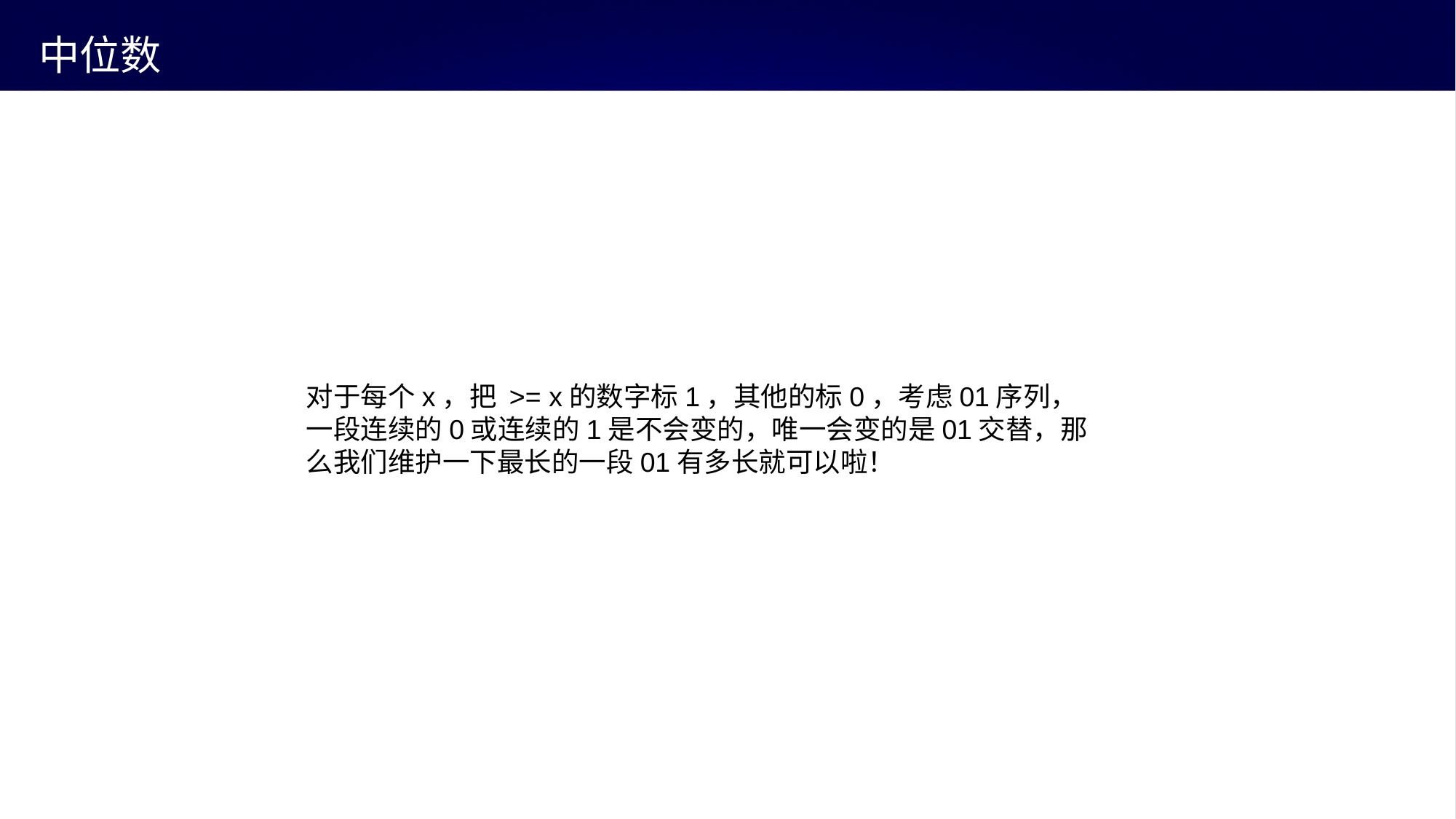

# 中位数
对于每个x，把 >= x的数字标1，其他的标0，考虑01序列，一段连续的0或连续的1是不会变的，唯一会变的是01交替，那么我们维护一下最长的一段01有多长就可以啦！